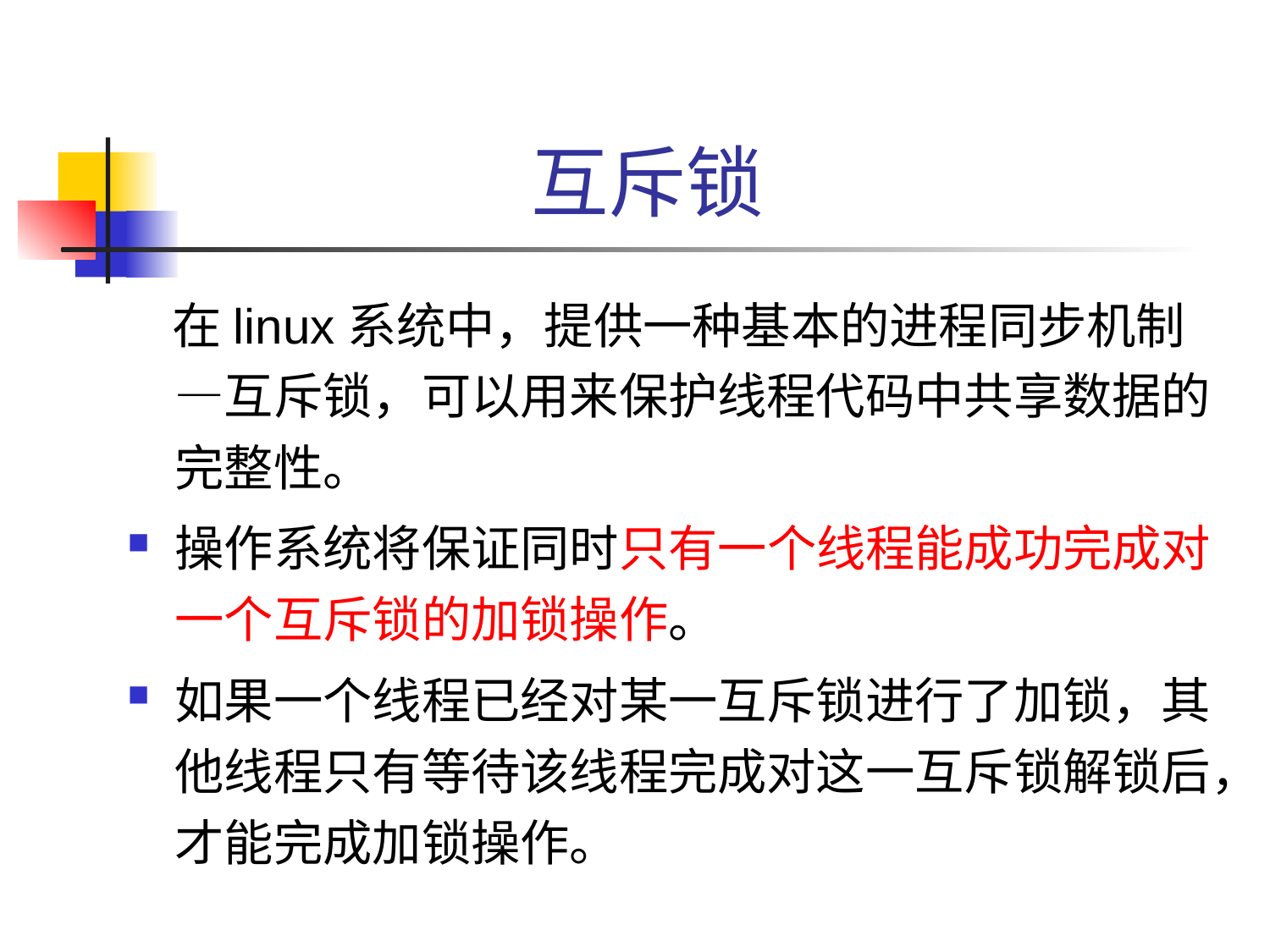

# 互斥锁
   在linux系统中，提供一种基本的进程同步机制—互斥锁，可以用来保护线程代码中共享数据的完整性。
操作系统将保证同时只有一个线程能成功完成对一个互斥锁的加锁操作。
如果一个线程已经对某一互斥锁进行了加锁，其他线程只有等待该线程完成对这一互斥锁解锁后，才能完成加锁操作。